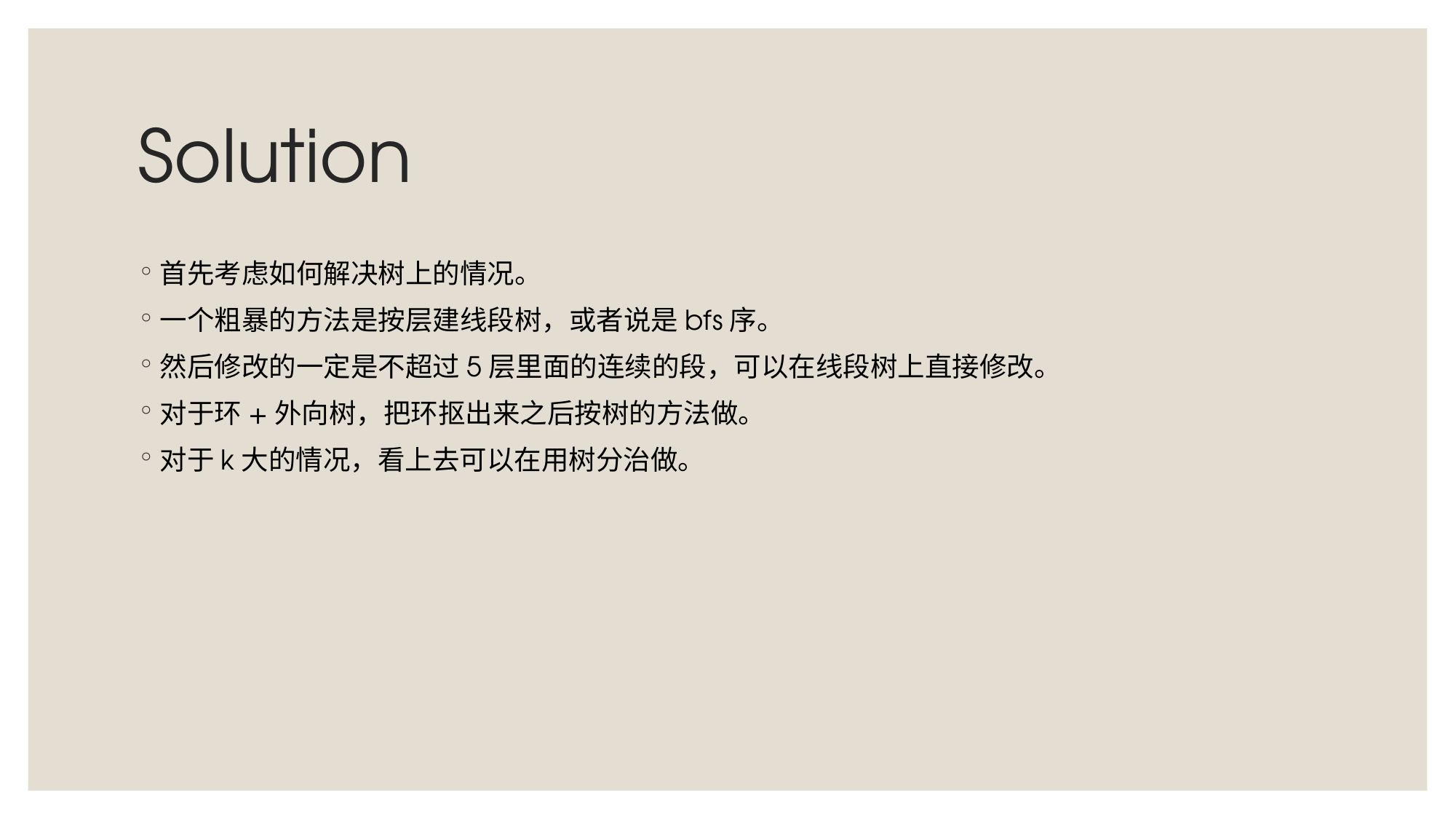

# Solution
首先考虑如何解决树上的情况。
一个粗暴的方法是按层建线段树，或者说是bfs序。
然后修改的一定是不超过5层里面的连续的段，可以在线段树上直接修改。
对于环+外向树，把环抠出来之后按树的方法做。
对于k大的情况，看上去可以在用树分治做。